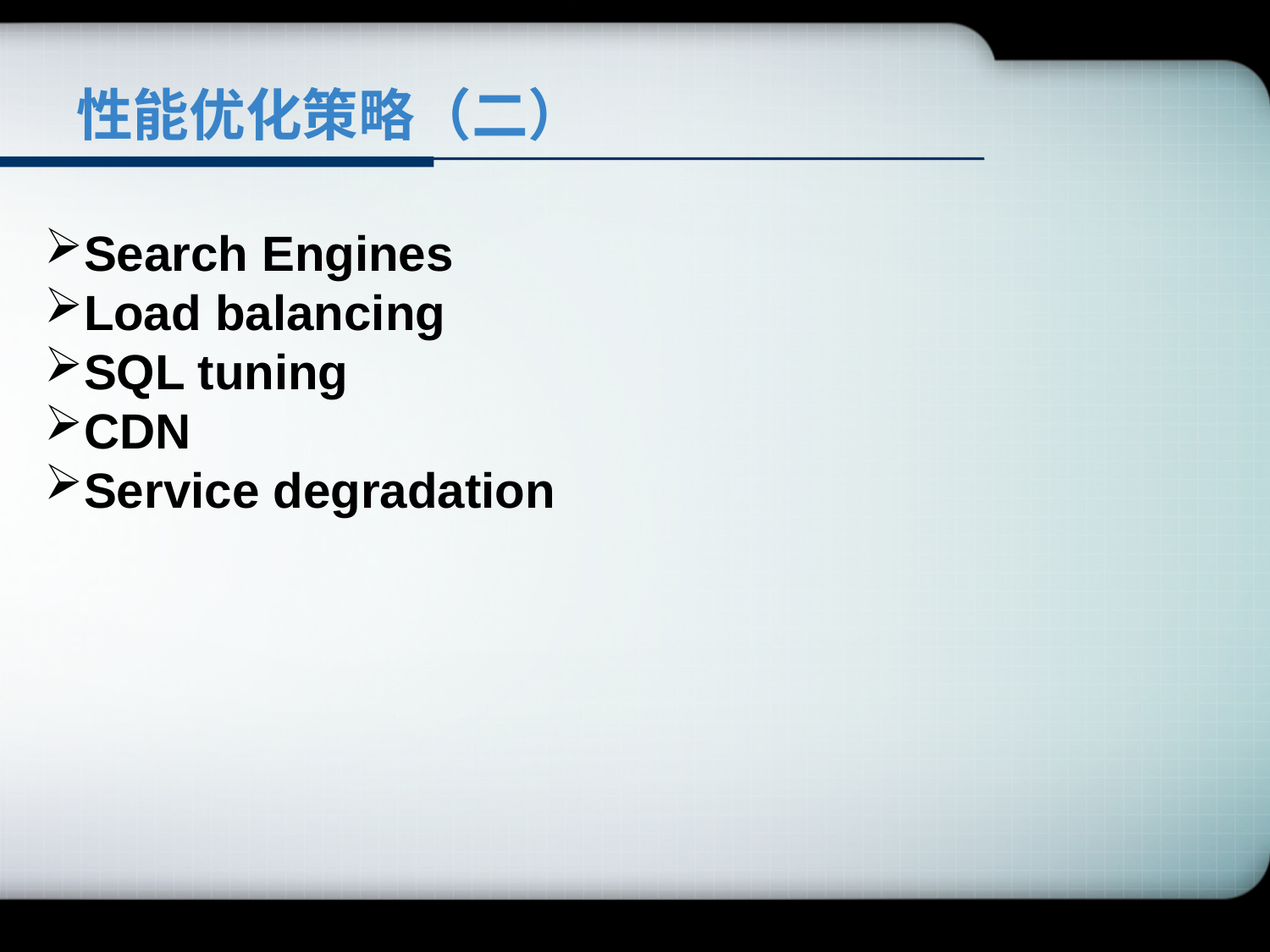

# 性能优化策略（二）
Search Engines
Load balancing
SQL tuning
CDN
Service degradation